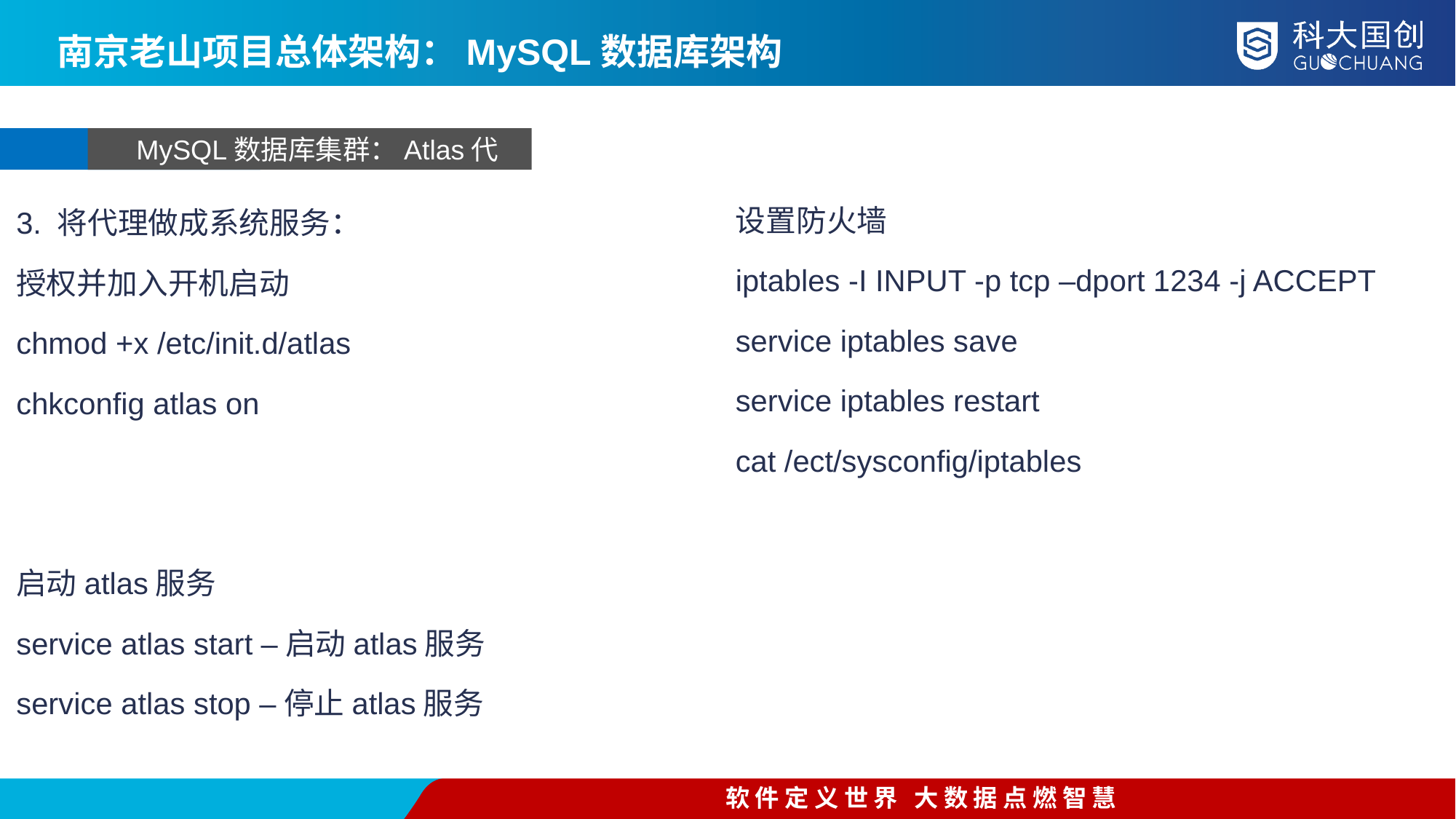

南京老山项目总体架构：MySQL数据库架构
MySQL数据库集群：Atlas代理

设置防火墙
iptables -I INPUT -p tcp –dport 1234 -j ACCEPT
service iptables save
service iptables restart
cat /ect/sysconfig/iptables

3. 将代理做成系统服务：
授权并加入开机启动
chmod +x /etc/init.d/atlas
chkconfig atlas on

启动atlas服务
service atlas start –启动atlas服务
service atlas stop –停止atlas服务